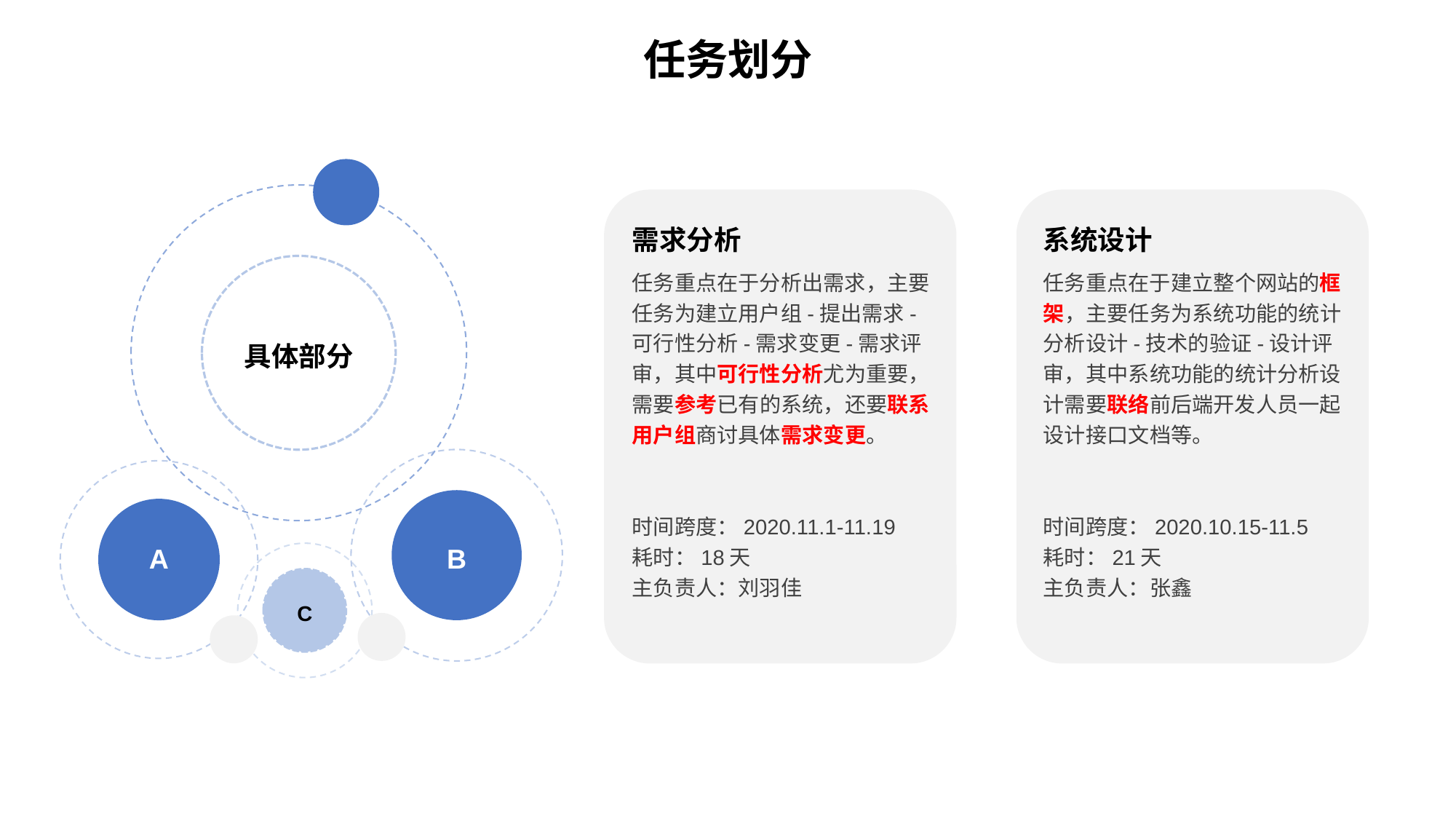

任务划分

需求分析
任务重点在于分析出需求，主要任务为建立用户组-提出需求-可行性分析-需求变更-需求评审，其中可行性分析尤为重要，需要参考已有的系统，还要联系用户组商讨具体需求变更。

时间跨度：2020.11.1-11.19
耗时：18天
主负责人：刘羽佳

系统设计
任务重点在于建立整个网站的框架，主要任务为系统功能的统计分析设计-技术的验证-设计评审，其中系统功能的统计分析设计需要联络前后端开发人员一起设计接口文档等。

时间跨度：2020.10.15-11.5
耗时：21天
主负责人：张鑫

具体部分

A
B

C